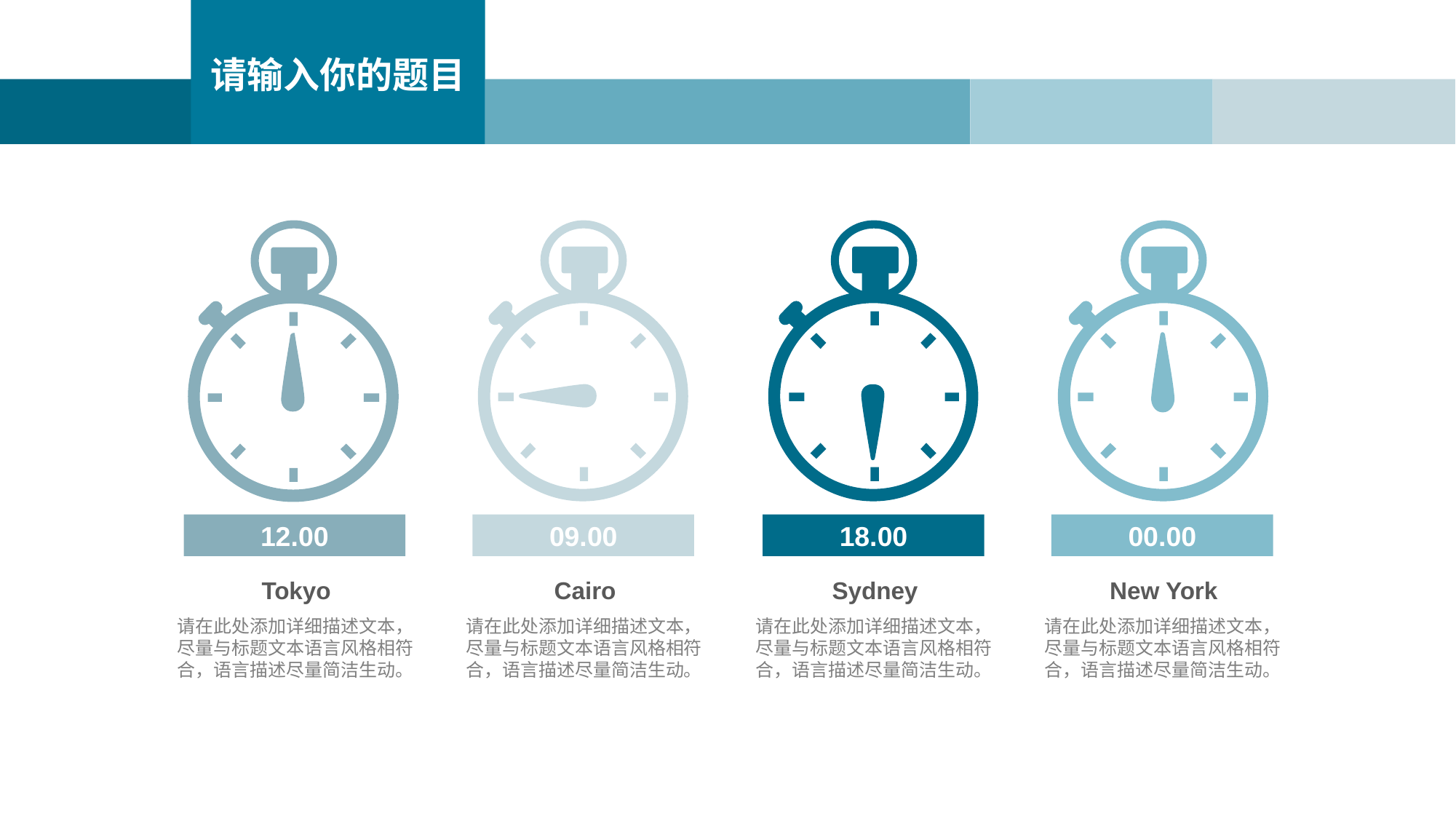

12.00
09.00
18.00
00.00
Tokyo
请在此处添加详细描述文本，尽量与标题文本语言风格相符合，语言描述尽量简洁生动。
Cairo
请在此处添加详细描述文本，尽量与标题文本语言风格相符合，语言描述尽量简洁生动。
Sydney
请在此处添加详细描述文本，尽量与标题文本语言风格相符合，语言描述尽量简洁生动。
New York
请在此处添加详细描述文本，尽量与标题文本语言风格相符合，语言描述尽量简洁生动。